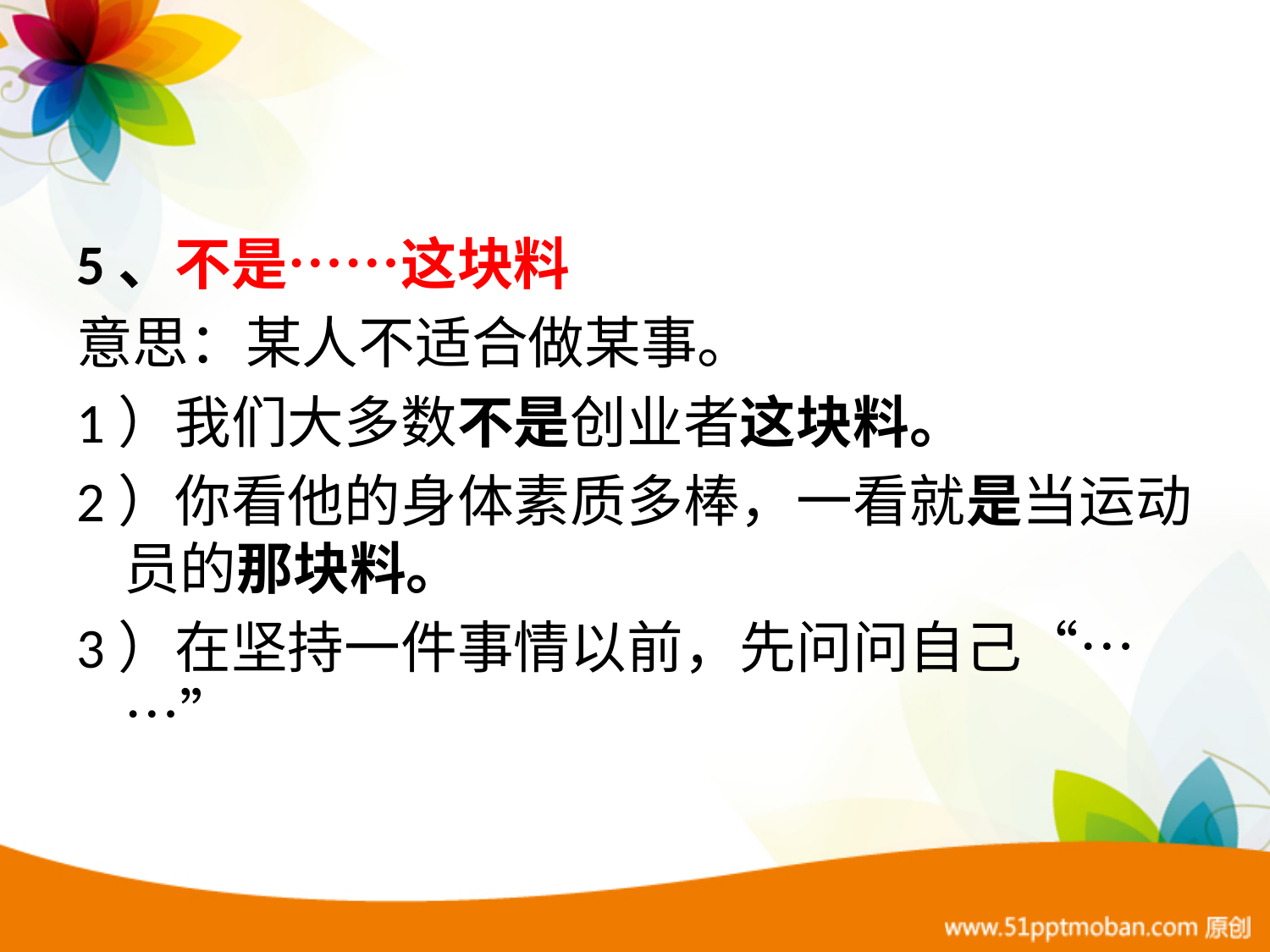

5、不是……这块料
意思：某人不适合做某事。
1）我们大多数不是创业者这块料。
2）你看他的身体素质多棒，一看就是当运动员的那块料。
3）在坚持一件事情以前，先问问自己“……”